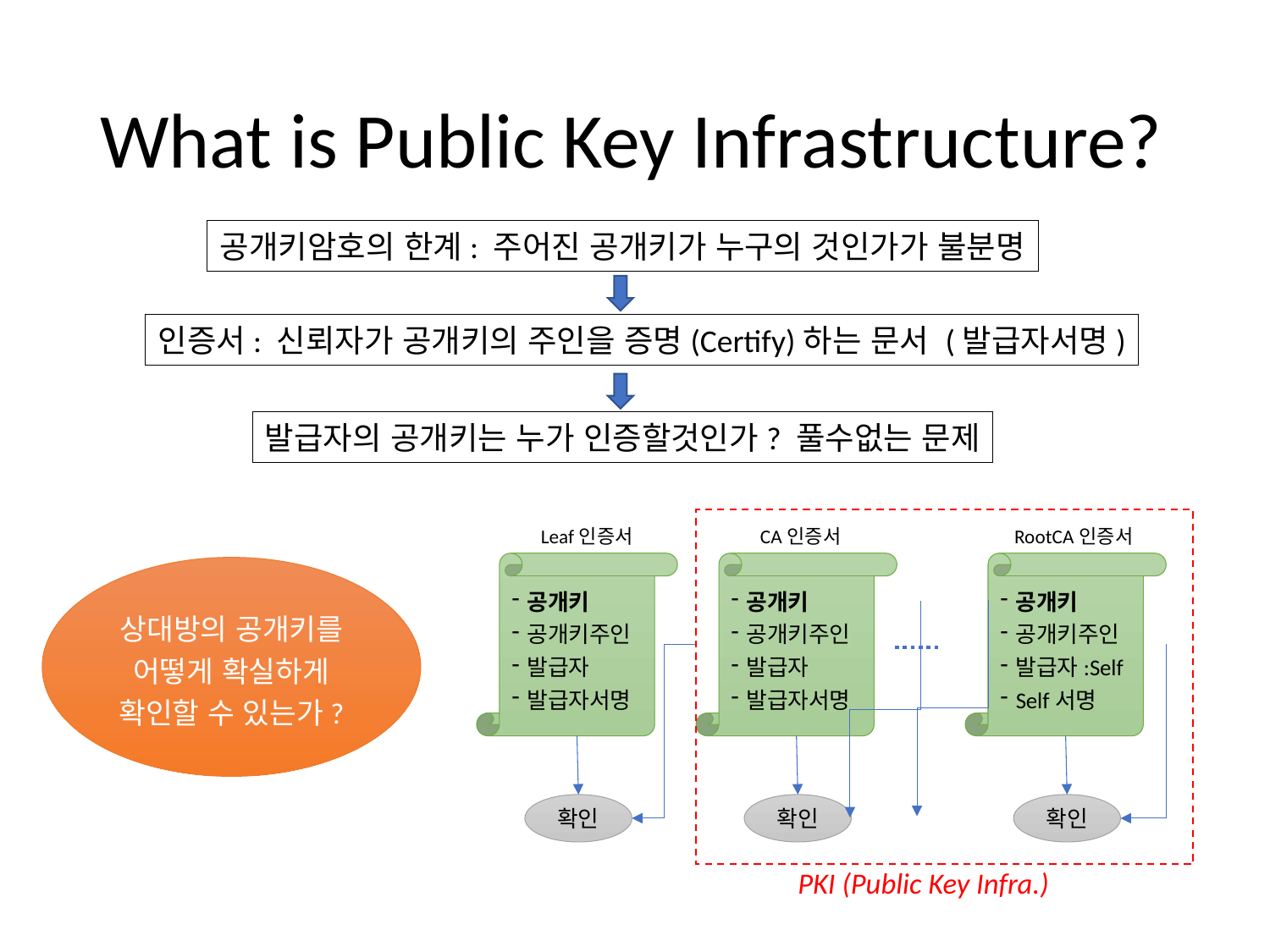

# What is Public Key Infrastructure?
공개키암호의 한계: 주어진 공개키가 누구의 것인가가 불분명

인증서: 신뢰자가 공개키의 주인을 증명(Certify)하는 문서 (발급자서명)

발급자의 공개키는 누가 인증할것인가? 풀수없는 문제

Leaf인증서
CA인증서
RootCA인증서
공개키
공개키주인
발급자
발급자서명

공개키
공개키주인
발급자
발급자서명

공개키
공개키주인
발급자:Self
Self서명

확인
확인
확인
PKI (Public Key Infra.)

상대방의 공개키를
어떻게 확실하게
확인할 수 있는가?